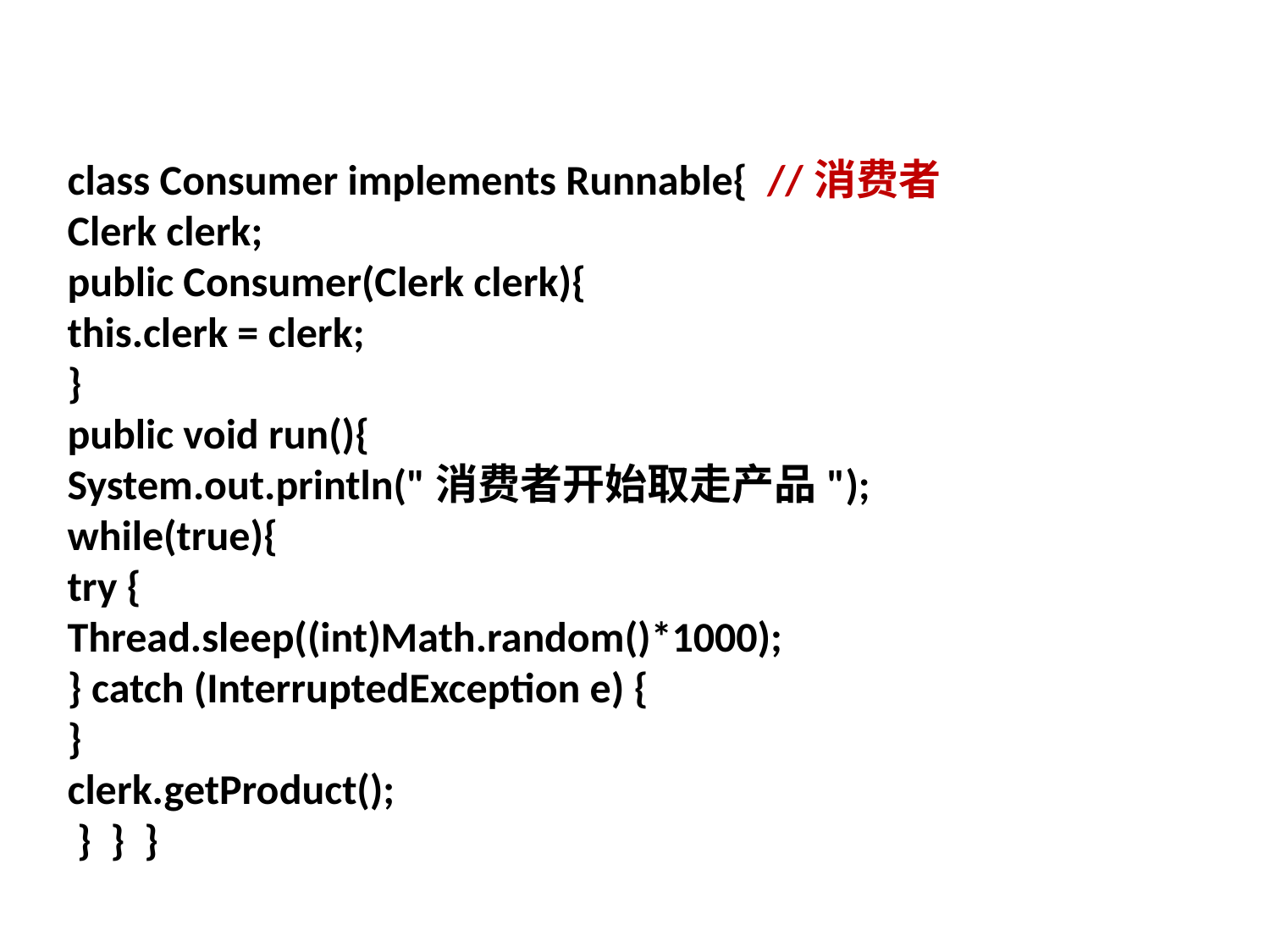

class Consumer implements Runnable{  //消费者
Clerk clerk;
public Consumer(Clerk clerk){
this.clerk = clerk;
}
public void run(){
System.out.println("消费者开始取走产品");
while(true){
try {
Thread.sleep((int)Math.random()*1000);
} catch (InterruptedException e) {
}
clerk.getProduct();
 }  }  }